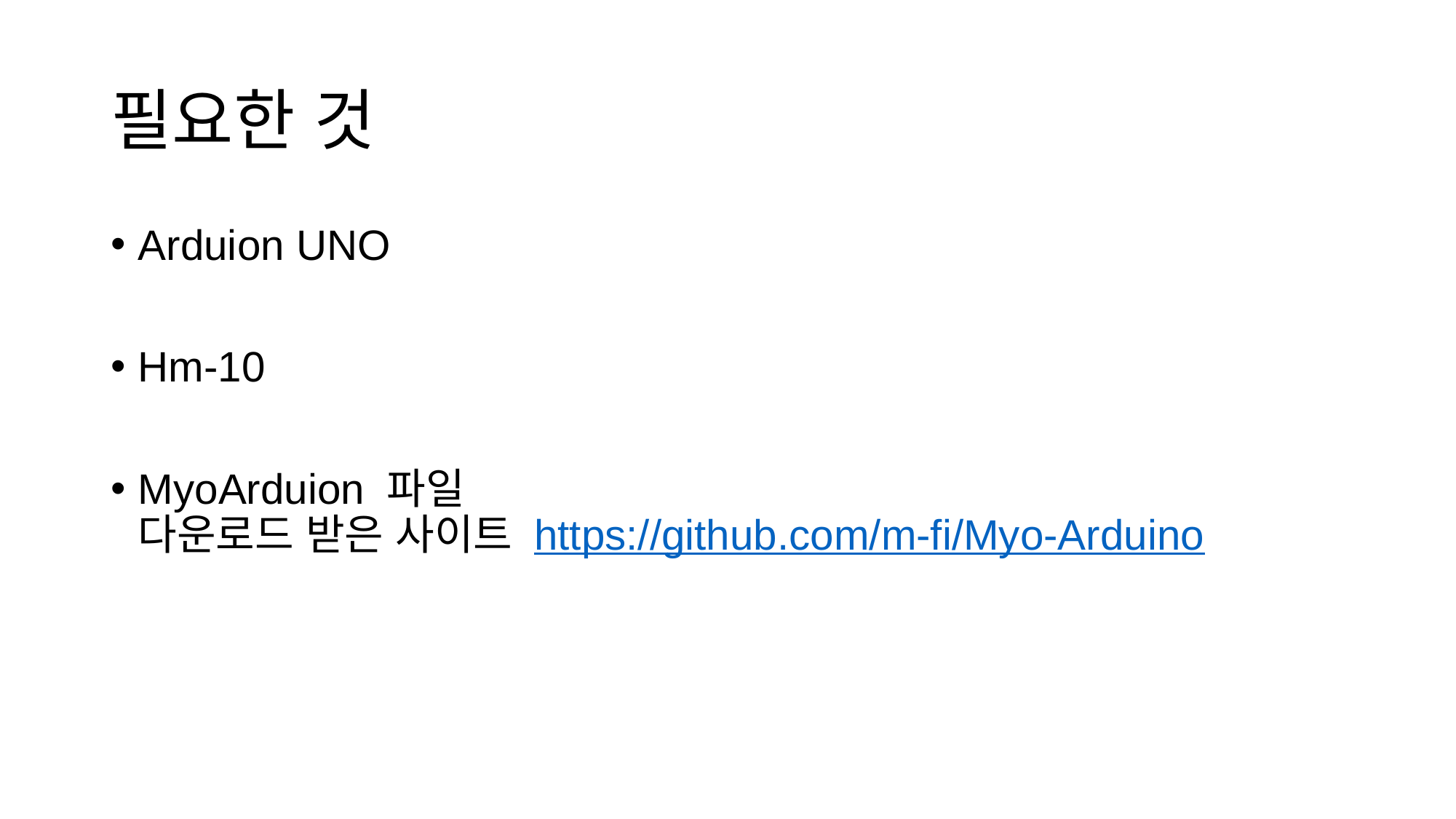

# 필요한 것
Arduion UNO

Hm-10

MyoArduion 파일
다운로드 받은 사이트 https://github.com/m-fi/Myo-Arduino